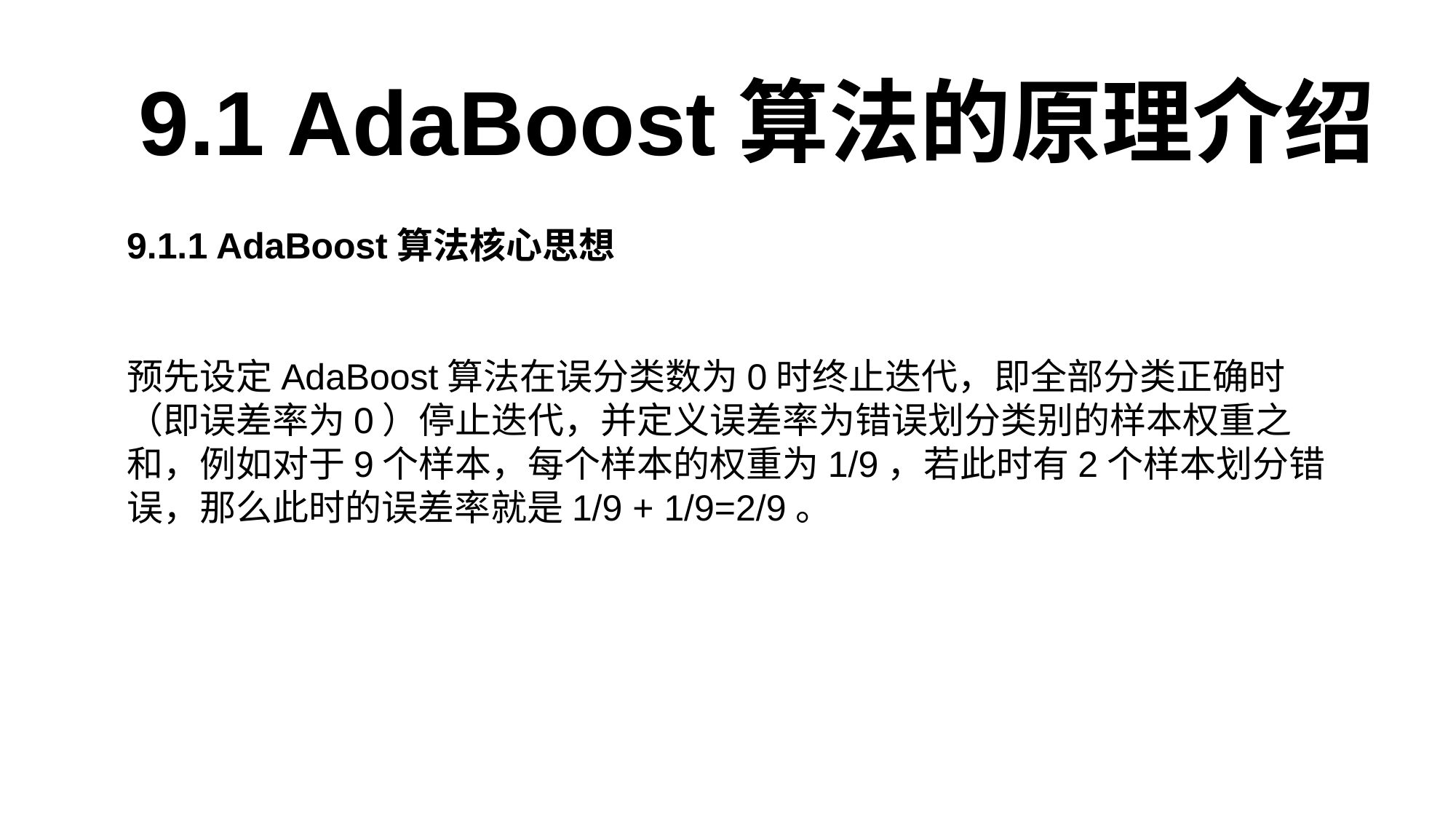

9.1 AdaBoost算法的原理介绍
9.1.1 AdaBoost算法核心思想

预先设定AdaBoost算法在误分类数为0时终止迭代，即全部分类正确时（即误差率为0）停止迭代，并定义误差率为错误划分类别的样本权重之和，例如对于9个样本，每个样本的权重为1/9，若此时有2个样本划分错误，那么此时的误差率就是1/9 + 1/9=2/9。